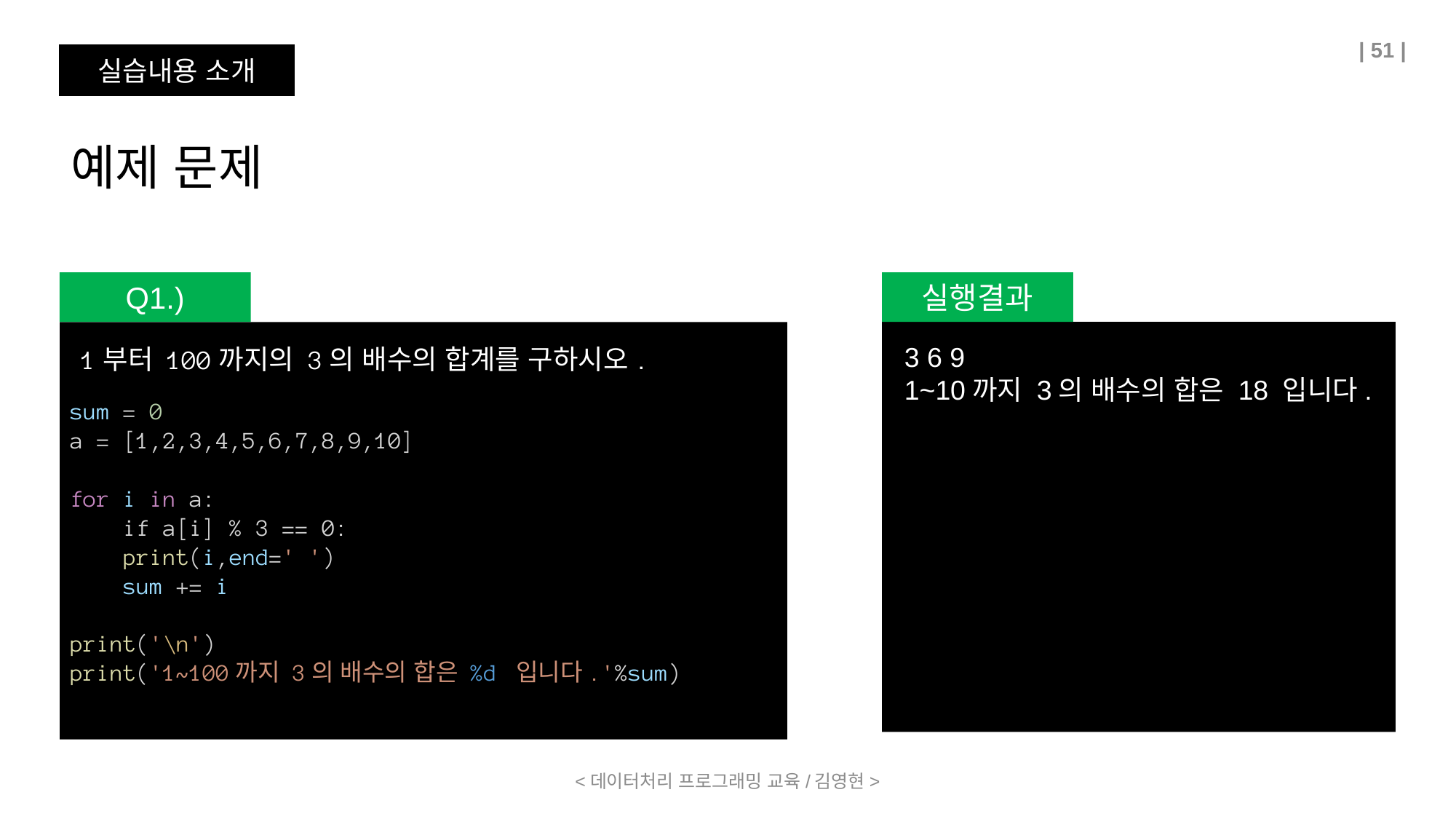

| 51 |
실습내용 소개
예제 문제
Q1.)
실행결과

3 6 9
1~10까지 3의 배수의 합은 18 입니다.
1부터 100까지의 3의 배수의 합계를 구하시오.
sum = 0
a = [1,2,3,4,5,6,7,8,9,10]
for i in a:
    if a[i] % 3 == 0:
    print(i,end=' ')
    sum += i
print('\n')
print('1~100까지 3의 배수의 합은 %d 입니다.'%sum)
<데이터처리 프로그래밍 교육/김영현>